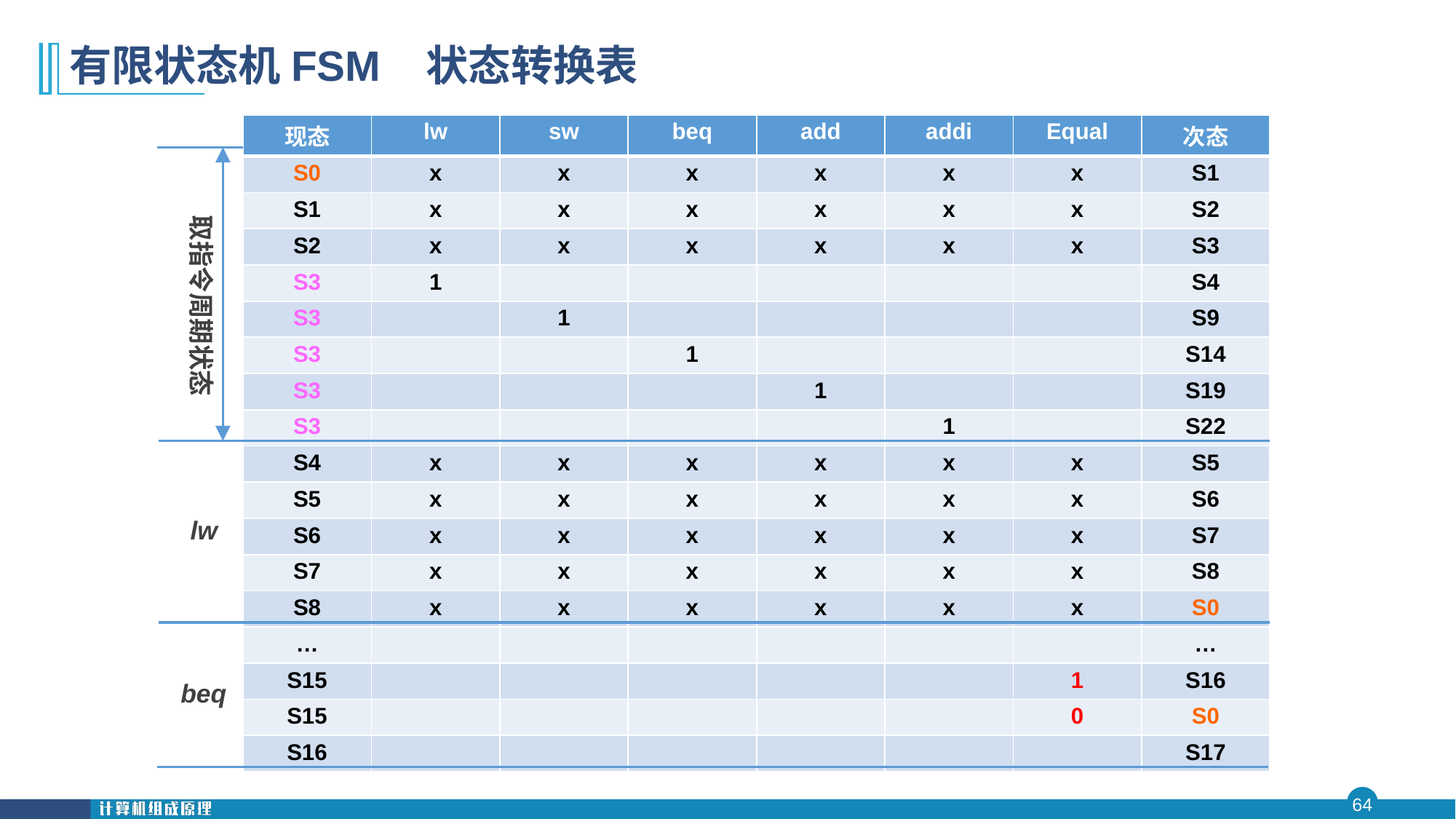

# 有限状态机FSM   状态转换表
| 现态 | lw | sw | beq | add | addi | Equal | 次态 |
| --- | --- | --- | --- | --- | --- | --- | --- |
| S0 | x | x | x | x | x | x | S1 |
| S1 | x | x | x | x | x | x | S2 |
| S2 | x | x | x | x | x | x | S3 |
| S3 | 1 |  |  |  |  |  | S4 |
| S3 |  | 1 |  |  |  |  | S9 |
| S3 |  |  | 1 |  |  |  | S14 |
| S3 |  |  |  | 1 |  |  | S19 |
| S3 |  |  |  |  | 1 |  | S22 |
| S4 | x | x | x | x | x | x | S5 |
| S5 | x | x | x | x | x | x | S6 |
| S6 | x | x | x | x | x | x | S7 |
| S7 | x | x | x | x | x | x | S8 |
| S8 | x | x | x | x | x | x | S0 |
| … |  |  |  |  |  |  | … |
| S15 |  |  |  |  |  | 1 | S16 |
| S15 |  |  |  |  |  | 0 | S0 |
| S16 |  |  |  |  |  |  | S17 |
取指令周期状态
lw
beq